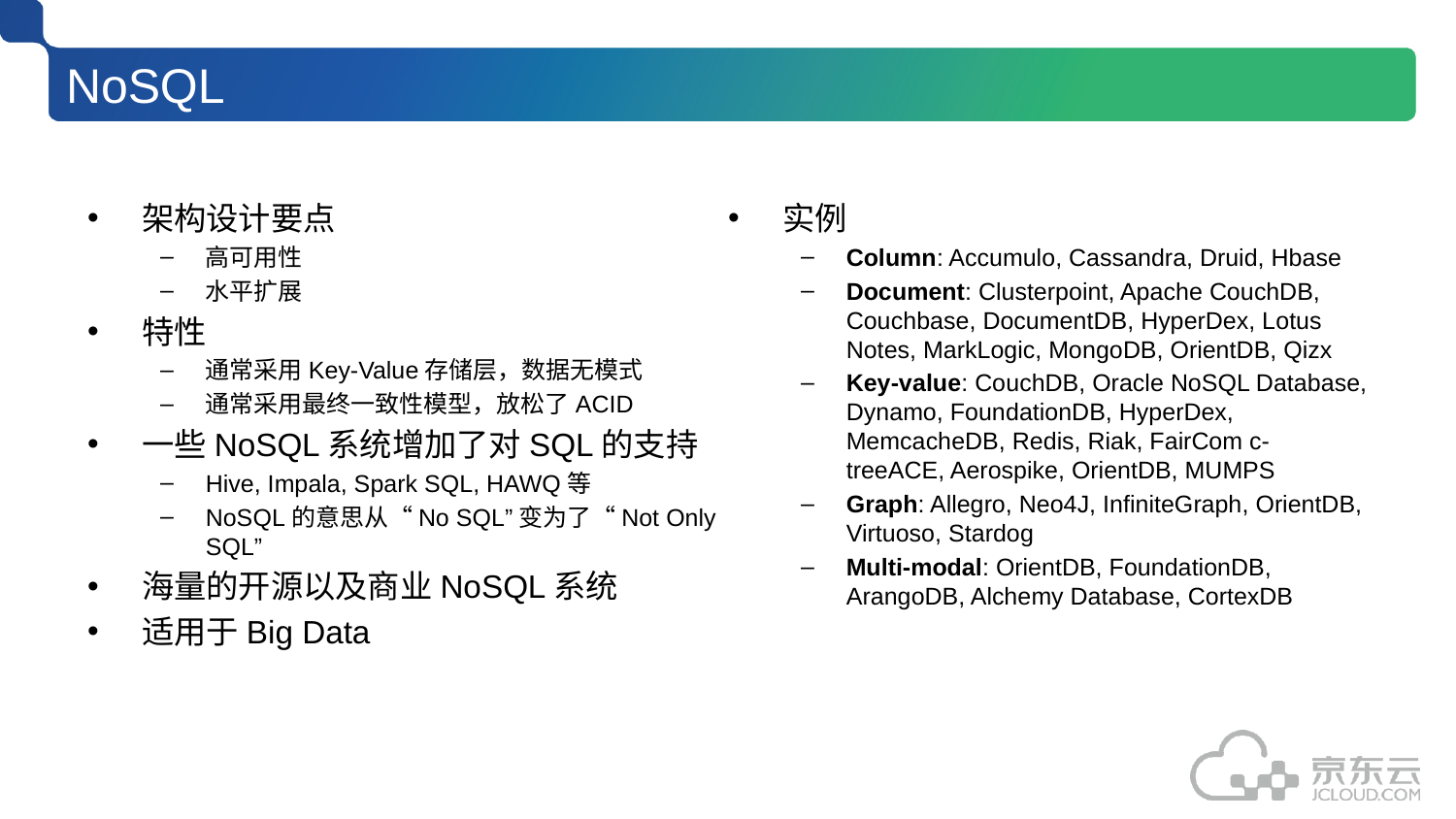

# NoSQL
架构设计要点
高可用性
水平扩展
特性
通常采用Key-Value存储层，数据无模式
通常采用最终一致性模型，放松了ACID
一些NoSQL系统增加了对SQL的支持
Hive, Impala, Spark SQL, HAWQ等
NoSQL的意思从“No SQL”变为了“Not Only SQL”
海量的开源以及商业NoSQL系统
适用于Big Data

实例
Column: Accumulo, Cassandra, Druid, Hbase
Document: Clusterpoint, Apache CouchDB, Couchbase, DocumentDB, HyperDex, Lotus Notes, MarkLogic, MongoDB, OrientDB, Qizx
Key-value: CouchDB, Oracle NoSQL Database, Dynamo, FoundationDB, HyperDex, MemcacheDB, Redis, Riak, FairCom c-treeACE, Aerospike, OrientDB, MUMPS
Graph: Allegro, Neo4J, InfiniteGraph, OrientDB, Virtuoso, Stardog
Multi-modal: OrientDB, FoundationDB, ArangoDB, Alchemy Database, CortexDB